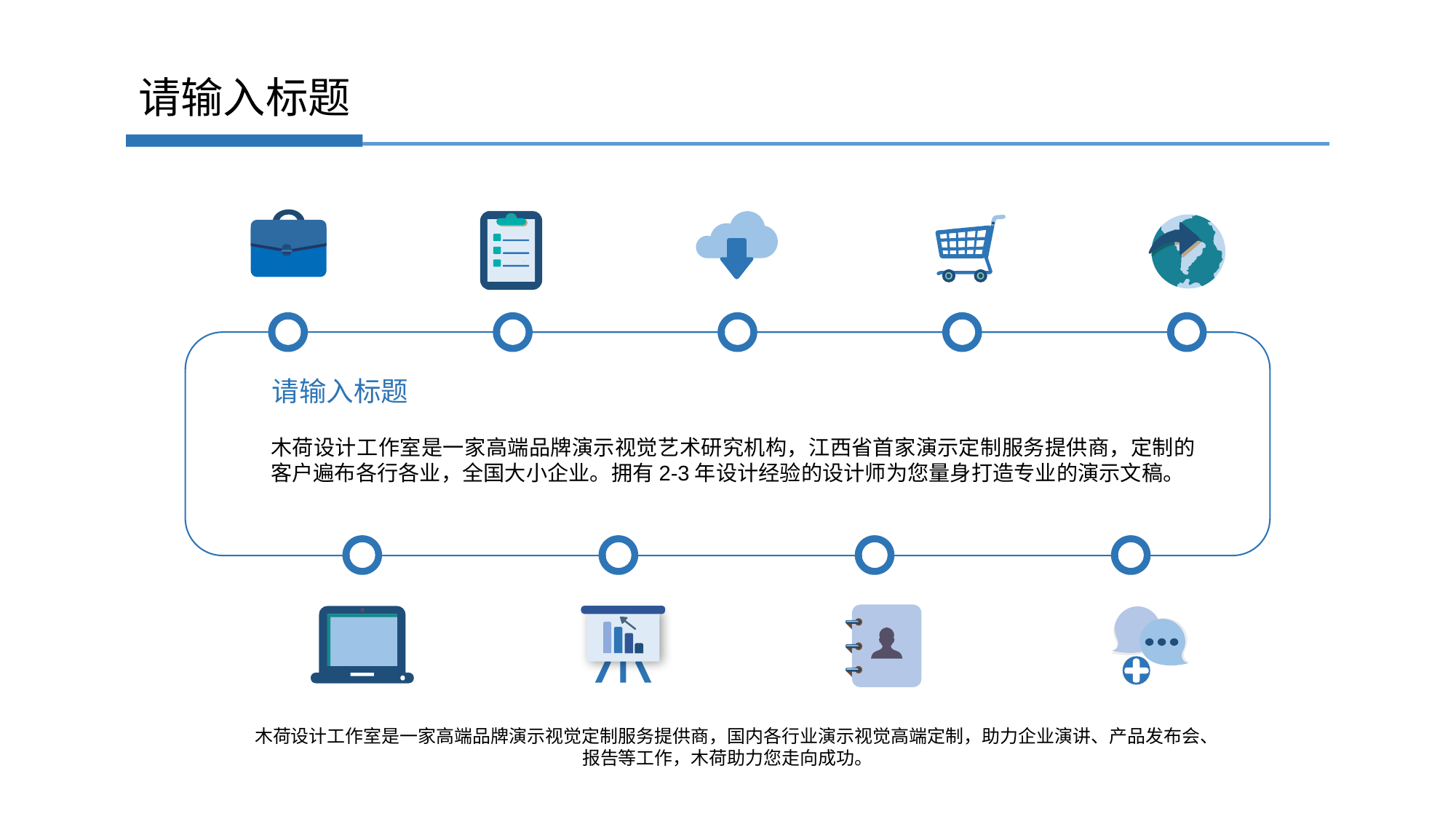

请输入标题

请输入标题
木荷设计工作室是一家高端品牌演示视觉艺术研究机构，江西省首家演示定制服务提供商，定制的客户遍布各行各业，全国大小企业。拥有2-3年设计经验的设计师为您量身打造专业的演示文稿。

木荷设计工作室是一家高端品牌演示视觉定制服务提供商，国内各行业演示视觉高端定制，助力企业演讲、产品发布会、报告等工作，木荷助力您走向成功。